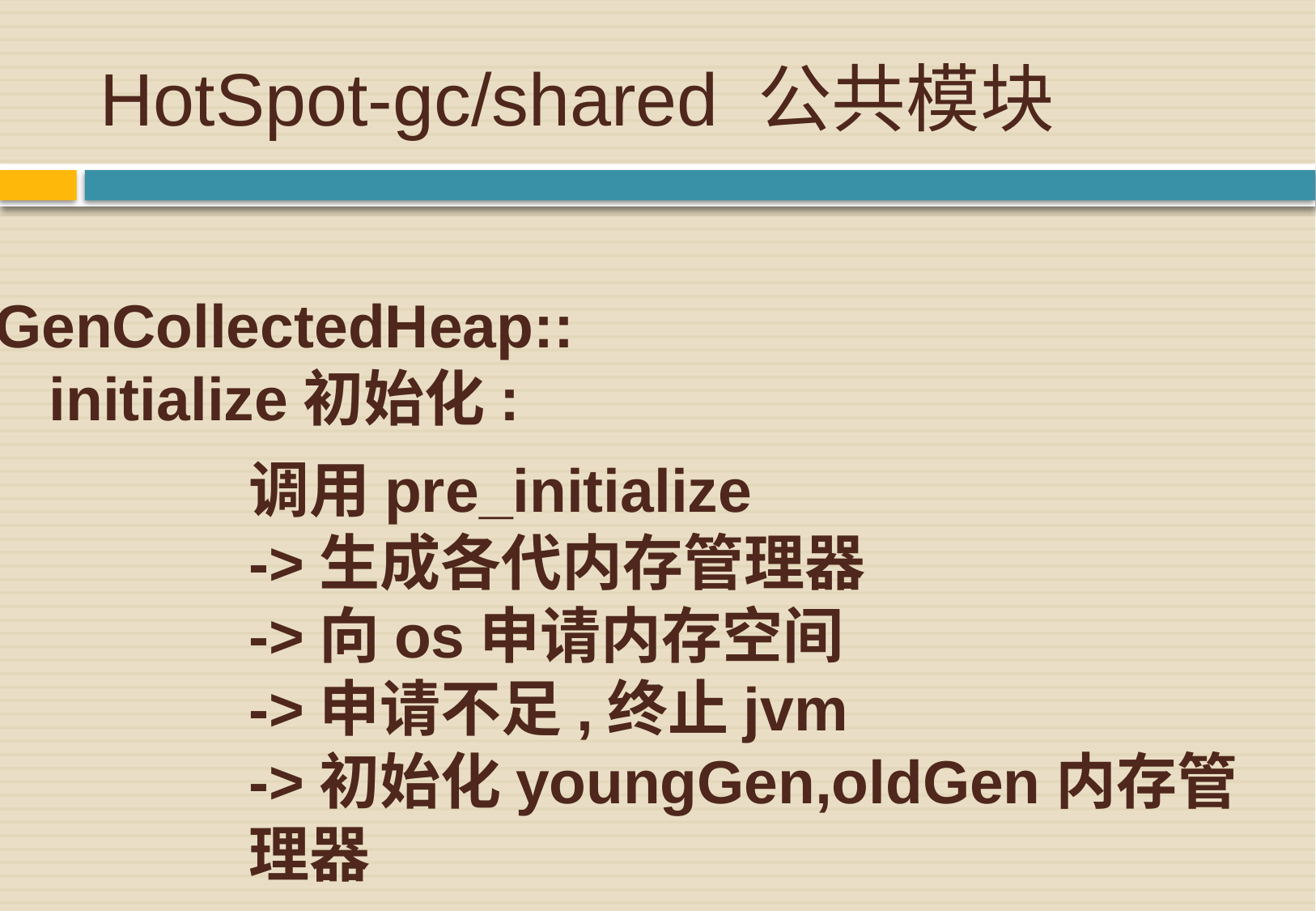

# HotSpot-gc/shared 公共模块
GenCollectedHeap::
initialize初始化:
调用pre_initialize
->生成各代内存管理器
->向os申请内存空间
->申请不足,终止jvm
->初始化youngGen,oldGen内存管理器